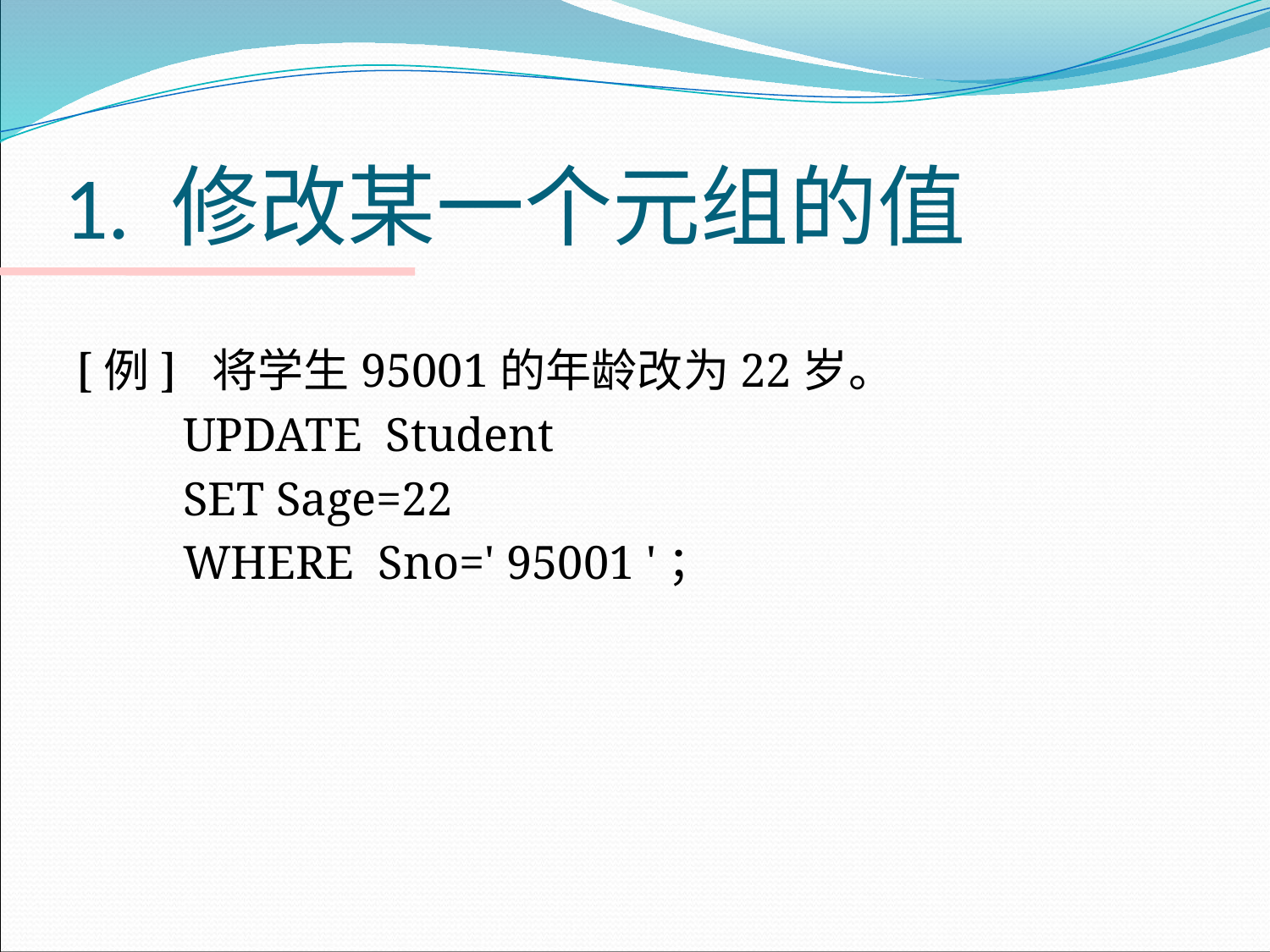

# 1. 修改某一个元组的值

[例]  将学生95001的年龄改为22岁。
         UPDATE  Student
         SET Sage=22
         WHERE  Sno=' 95001 '；

365